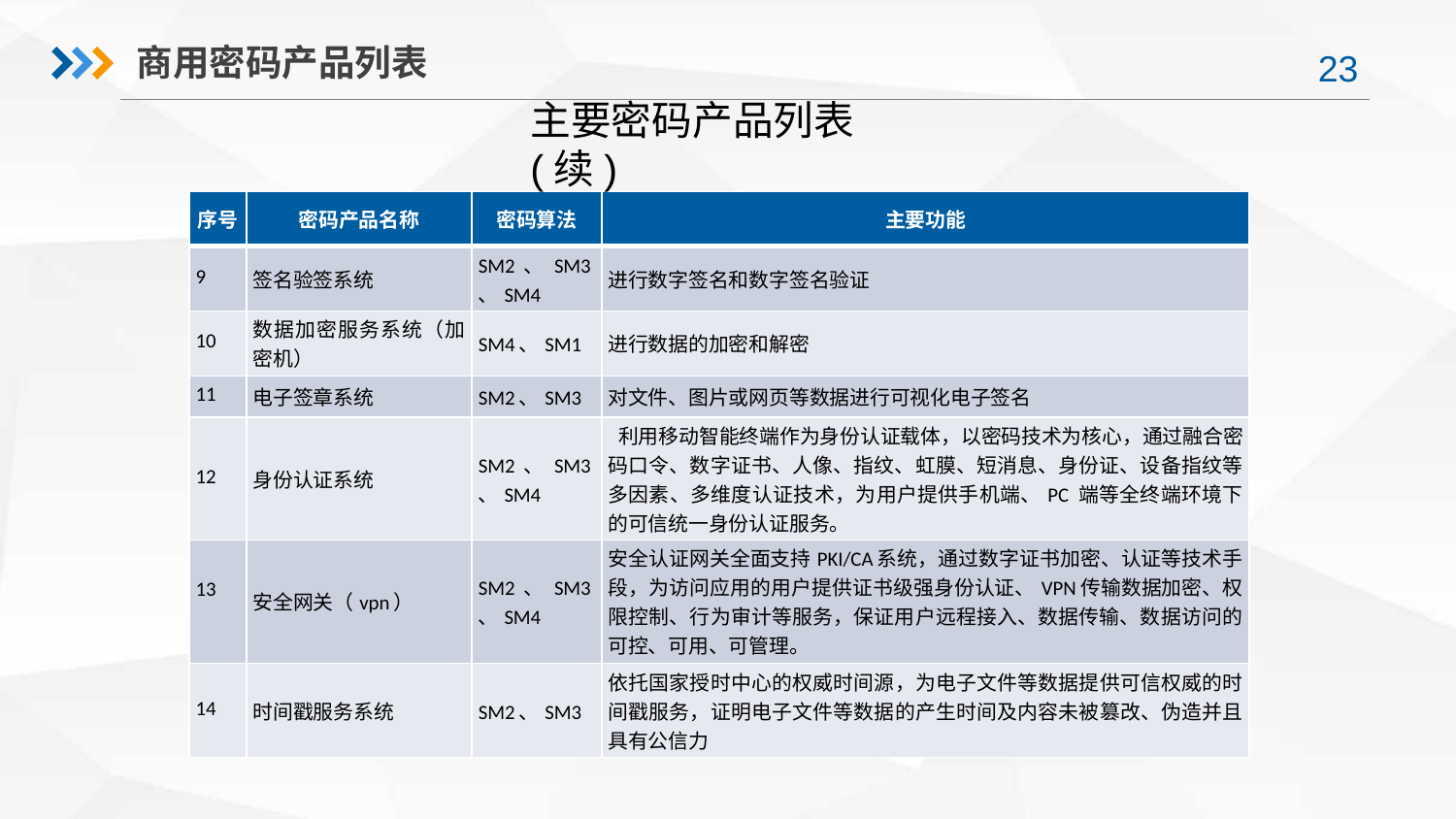

商用密码产品列表
主要密码产品列表(续)
| 序号 | 密码产品名称 | 密码算法 | 主要功能 |
| --- | --- | --- | --- |
| 9 | 签名验签系统 | SM2、SM3、SM4 | 进行数字签名和数字签名验证 |
| 10 | 数据加密服务系统（加密机） | SM4、SM1 | 进行数据的加密和解密 |
| 11 | 电子签章系统 | SM2、SM3 | 对文件、图片或网页等数据进行可视化电子签名 |
| 12 | 身份认证系统 | SM2、SM3、SM4 | 利用移动智能终端作为身份认证载体，以密码技术为核心，通过融合密码口令、数字证书、人像、指纹、虹膜、短消息、身份证、设备指纹等多因素、多维度认证技术，为用户提供手机端、PC 端等全终端环境下的可信统一身份认证服务。 |
| 13 | 安全网关（vpn） | SM2、SM3、SM4 | 安全认证网关全面支持PKI/CA系统，通过数字证书加密、认证等技术手段，为访问应用的用户提供证书级强身份认证、VPN传输数据加密、权限控制、行为审计等服务，保证用户远程接入、数据传输、数据访问的可控、可用、可管理。 |
| 14 | 时间戳服务系统 | SM2、SM3 | 依托国家授时中心的权威时间源，为电子文件等数据提供可信权威的时间戳服务，证明电子文件等数据的产生时间及内容未被篡改、伪造并且具有公信力 |